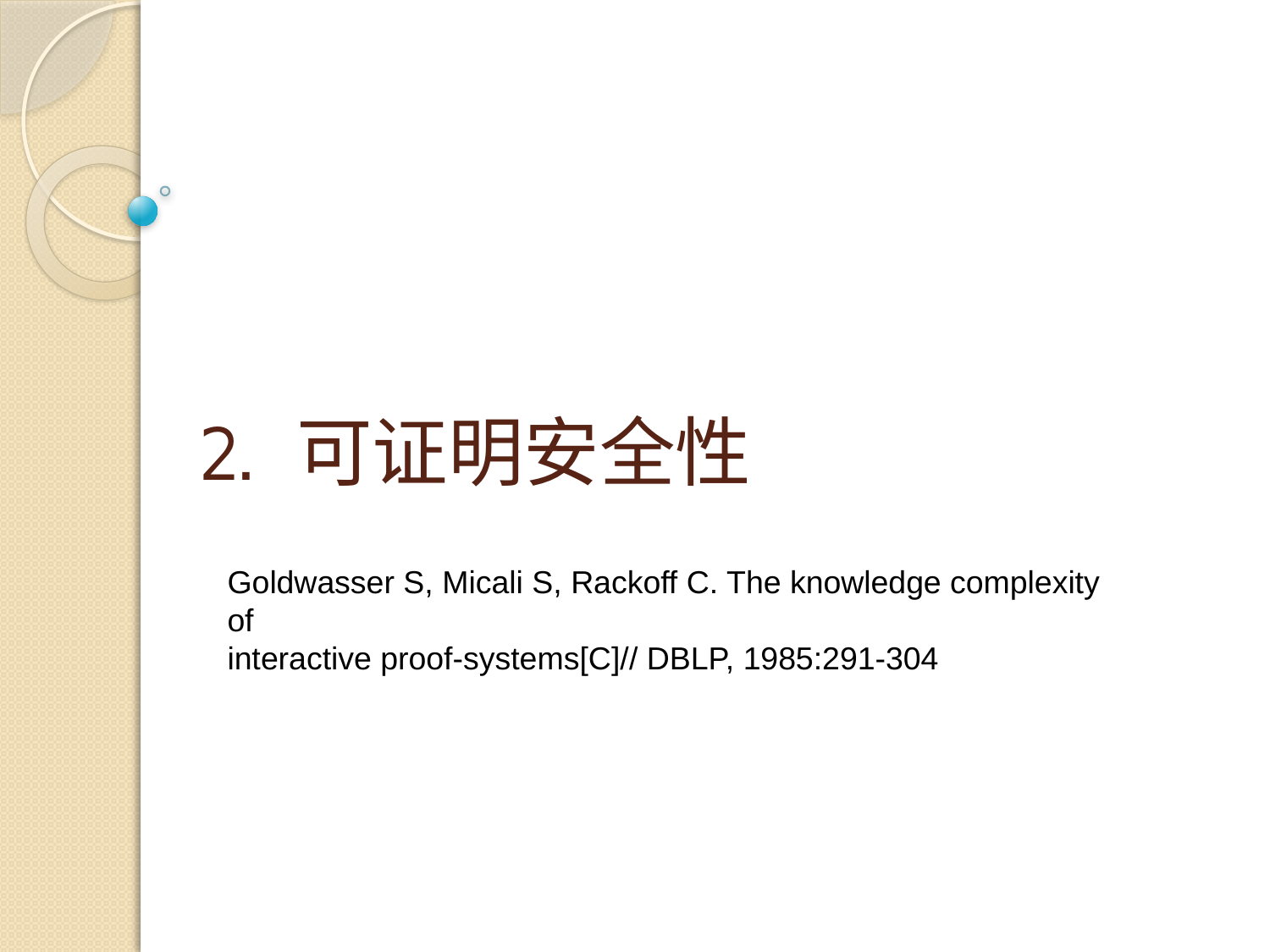

# 2. 可证明安全性
Goldwasser S, Micali S, Rackoff C. The knowledge complexity of
interactive proof-systems[C]// DBLP, 1985:291-304